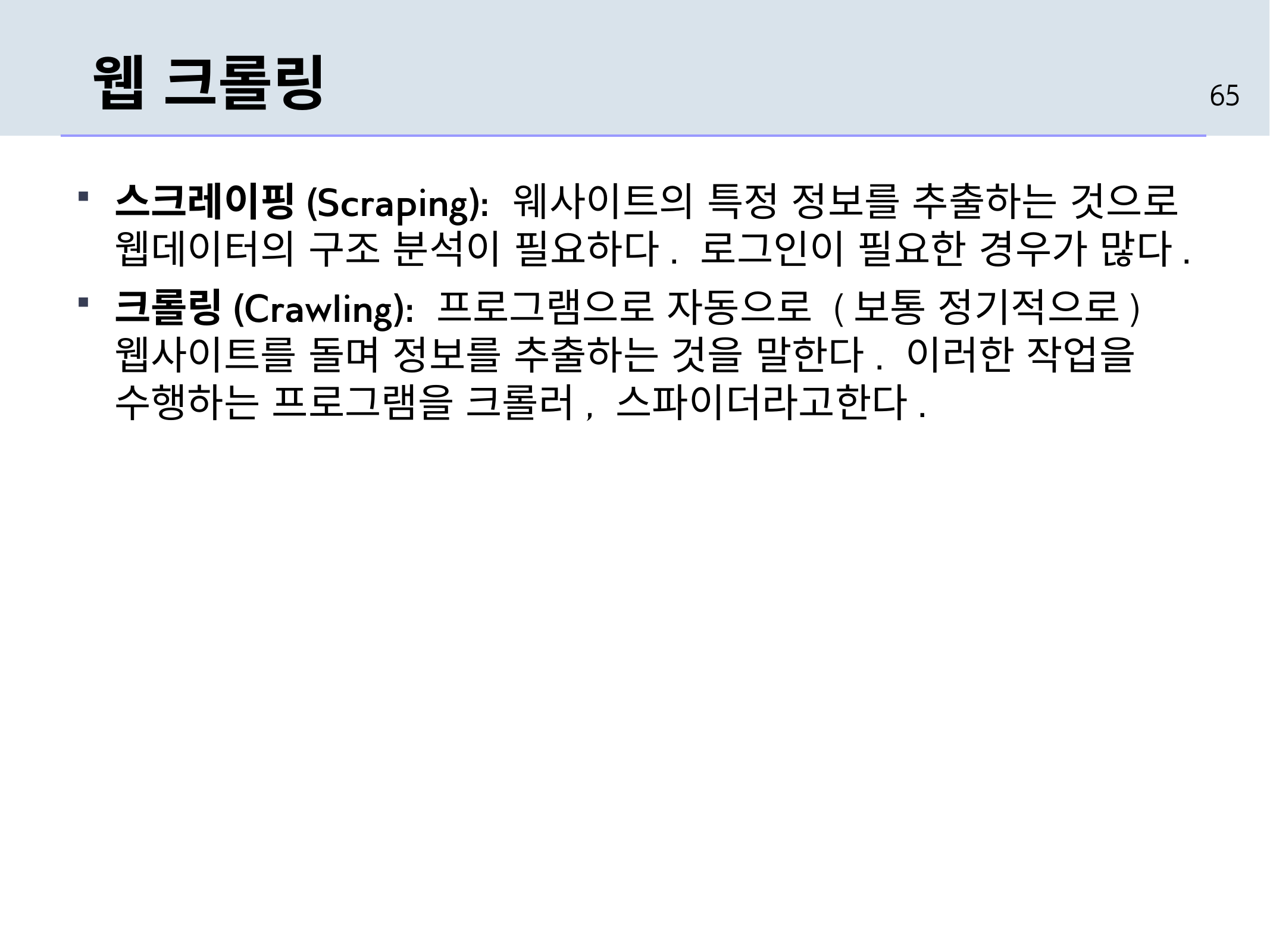

# 웹 크롤링
65
스크레이핑(Scraping): 웨사이트의 특정 정보를 추출하는 것으로 웹데이터의 구조 분석이 필요하다. 로그인이 필요한 경우가 많다.
크롤링(Crawling): 프로그램으로 자동으로 (보통 정기적으로) 웹사이트를 돌며 정보를 추출하는 것을 말한다. 이러한 작업을 수행하는 프로그램을 크롤러, 스파이더라고한다.